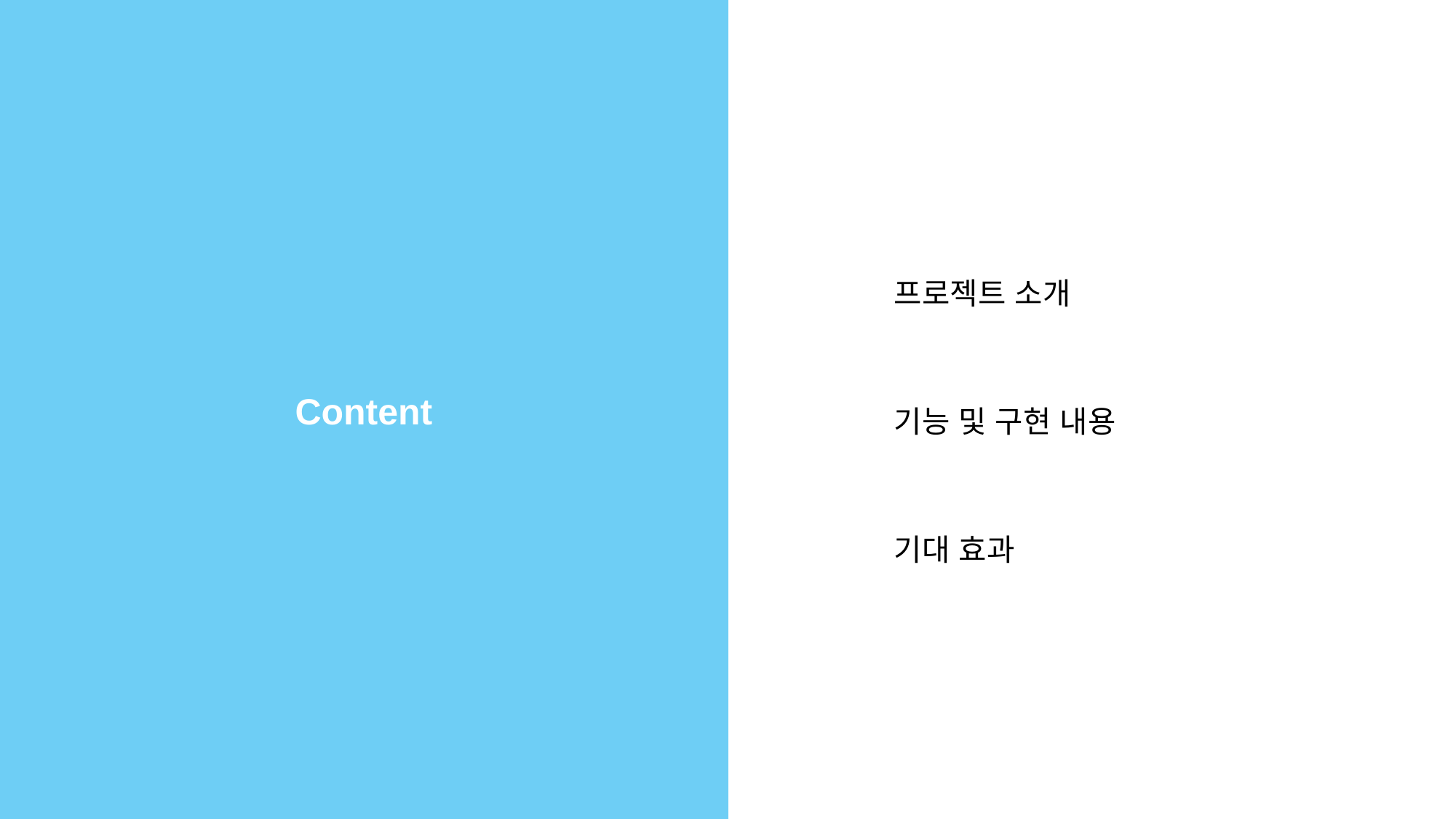

프로젝트 소개

Content

기능 및 구현 내용
기대 효과